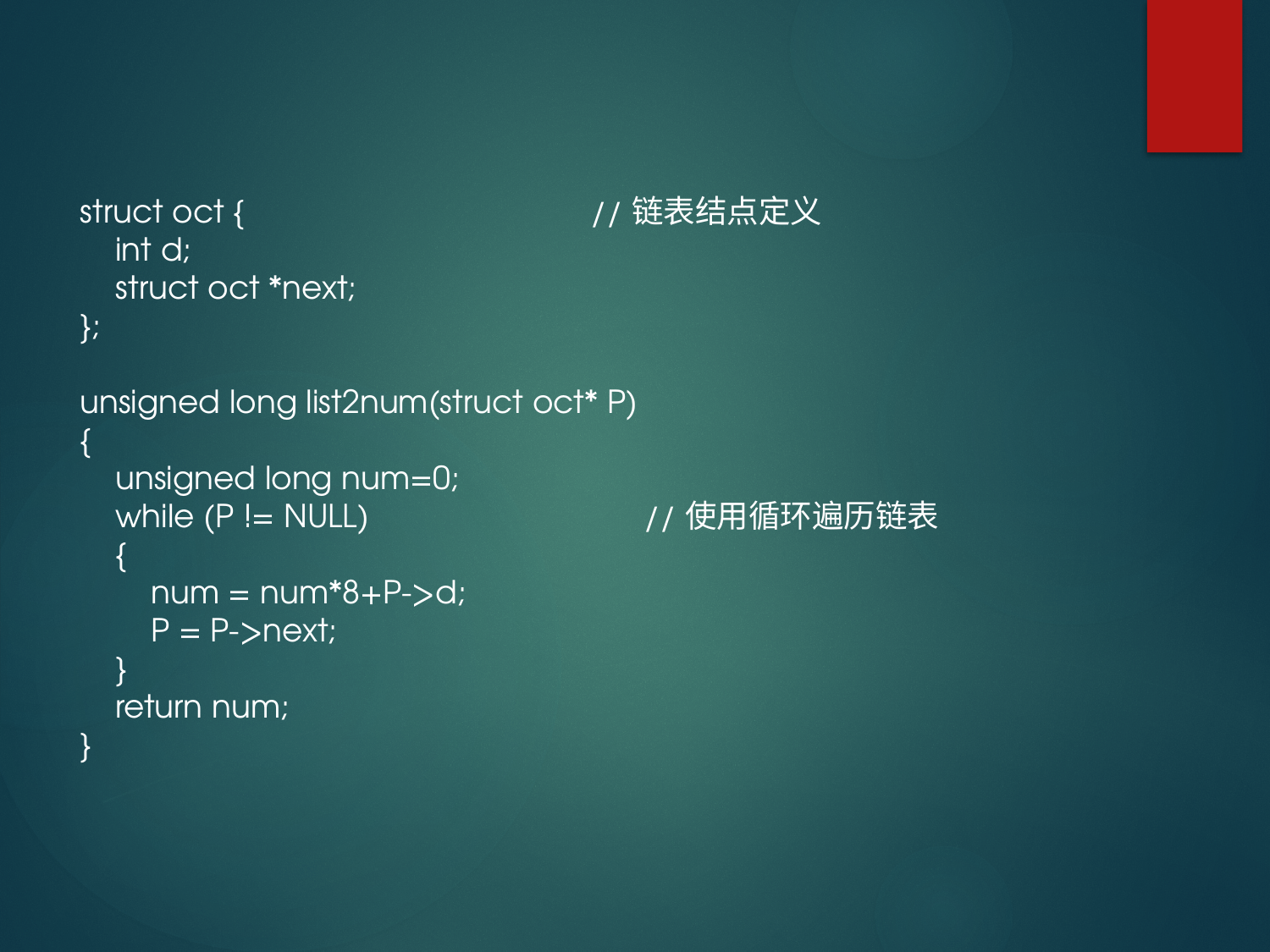

#
struct oct {                                       //链表结点定义
    int d;
    struct oct *next;
};

unsigned long list2num(struct oct* P)
{
    unsigned long num=0;
    while (P != NULL)                               //使用循环遍历链表
    {
        num = num*8+P->d;
        P = P->next;
    }
    return num;
}